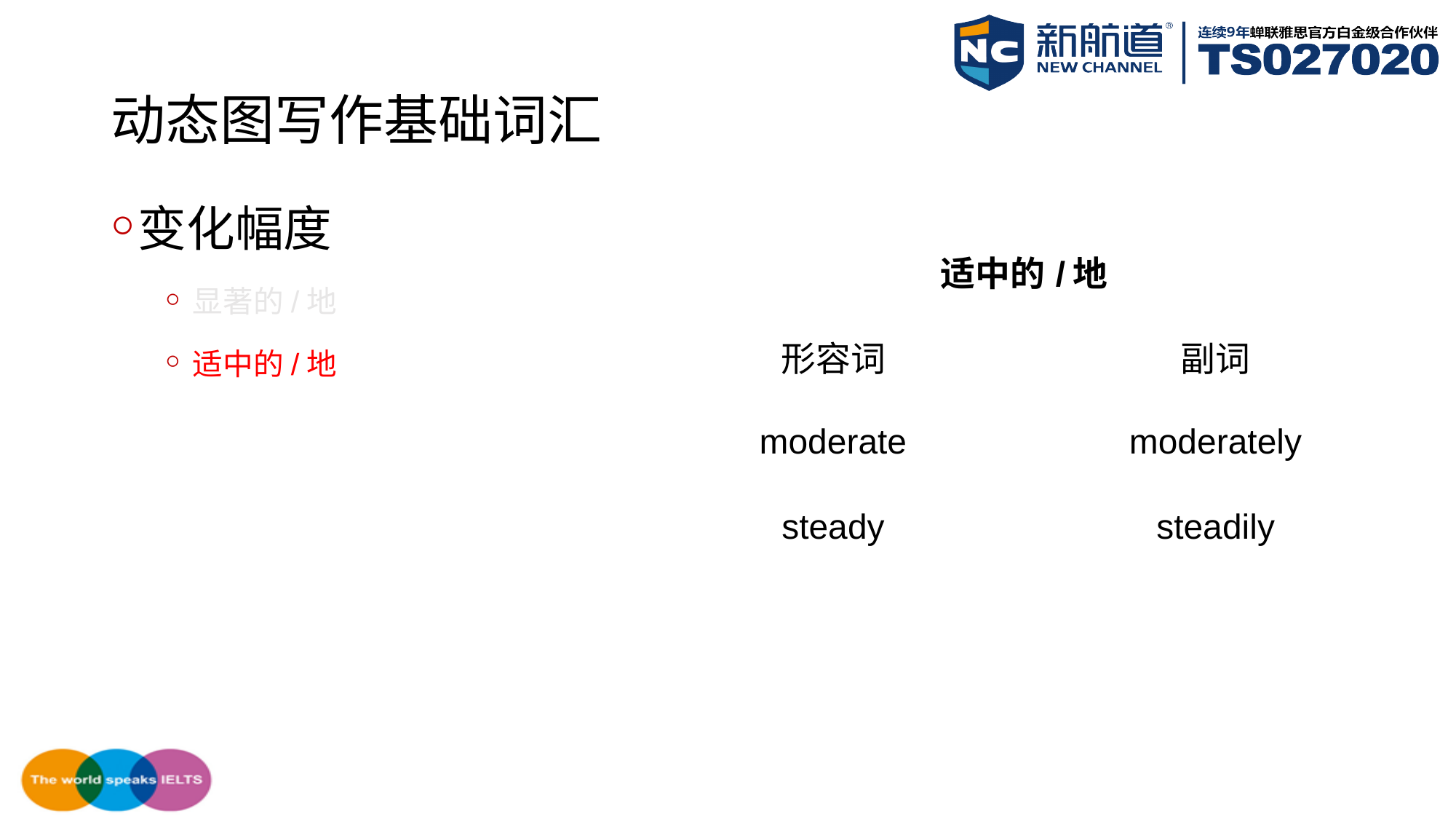

# 动态图写作基础词汇
变化幅度
显著的/地
适中的/地
| 适中的/地 |  |
| --- | --- |
| 形容词 | 副词 |
| moderate | moderately |
| steady | steadily |